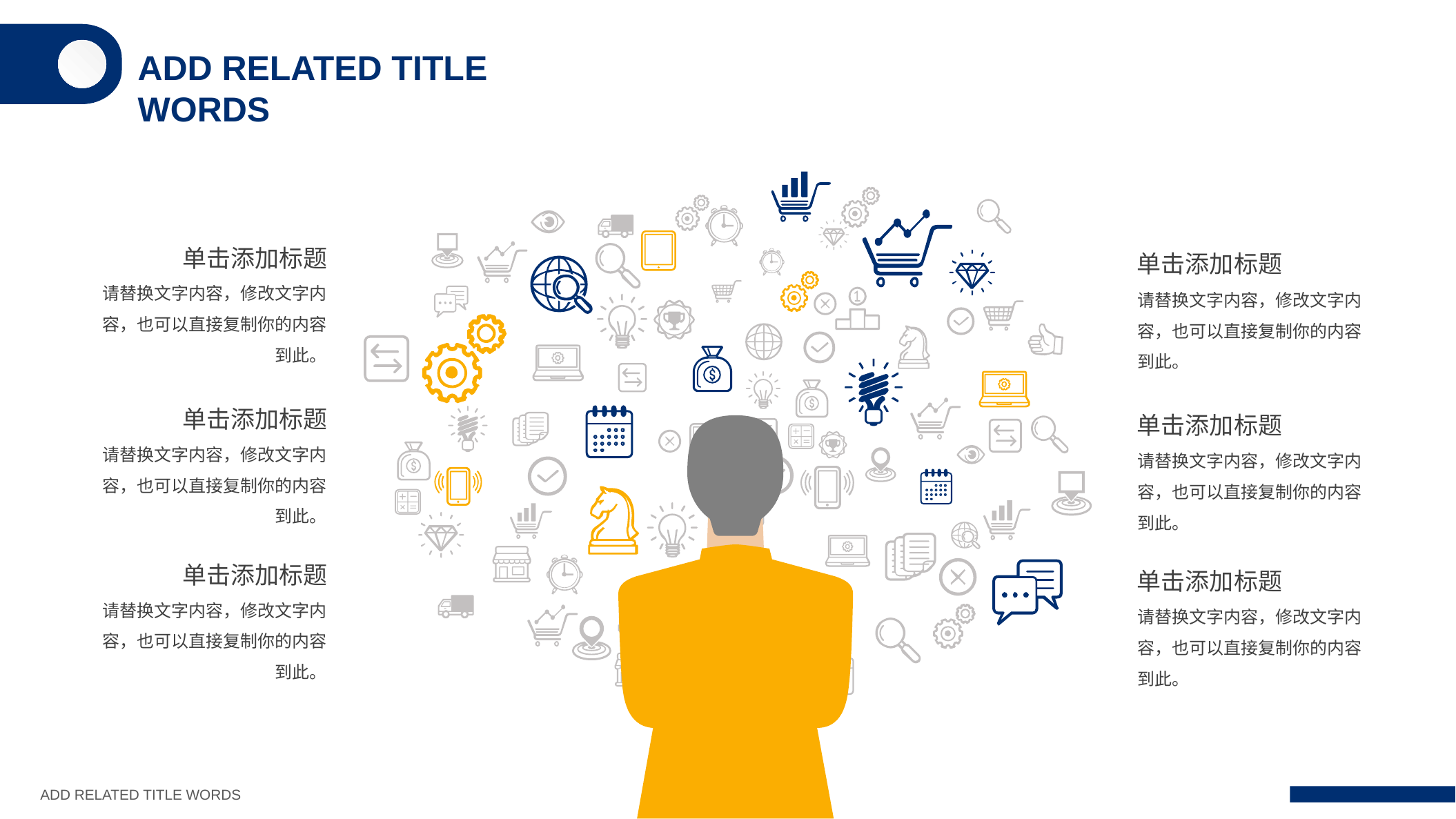

ADD RELATED TITLE WORDS

单击添加标题
单击添加标题

请替换文字内容，修改文字内容，也可以直接复制你的内容到此。
请替换文字内容，修改文字内容，也可以直接复制你的内容到此。

单击添加标题
单击添加标题

请替换文字内容，修改文字内容，也可以直接复制你的内容到此。
请替换文字内容，修改文字内容，也可以直接复制你的内容到此。

单击添加标题

单击添加标题
请替换文字内容，修改文字内容，也可以直接复制你的内容到此。
请替换文字内容，修改文字内容，也可以直接复制你的内容到此。
ADD RELATED TITLE WORDS